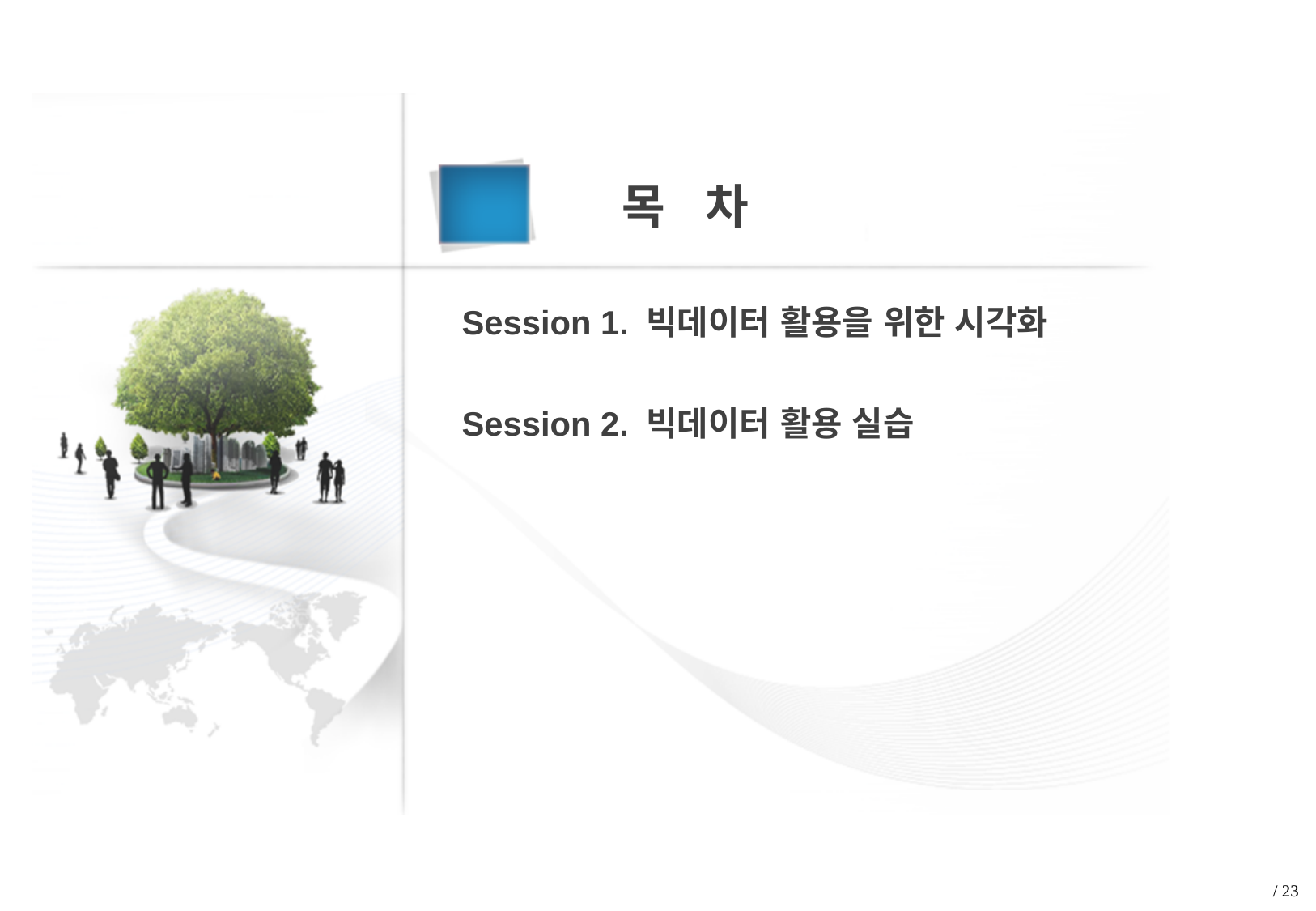

목   차
Session 1. 빅데이터 활용을 위한 시각화

Session 2. 빅데이터 활용 실습

/ 23